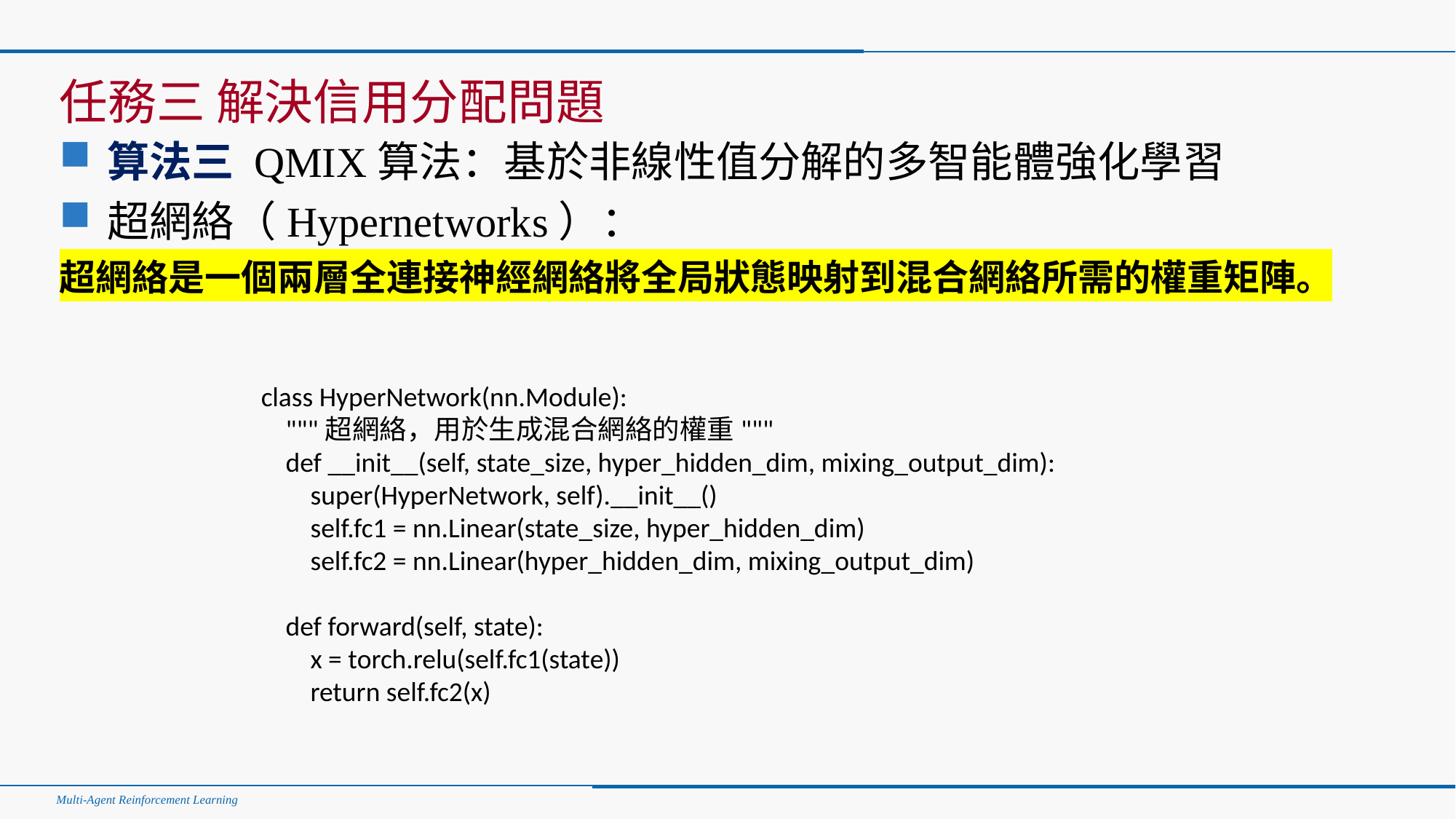

#
任務三 解決信用分配問題
算法三 QMIX算法：基於非線性值分解的多智能體強化學習
超網絡（Hypernetworks）：
超網絡是一個兩層全連接神經網絡將全局狀態映射到混合網絡所需的權重矩陣。

class HyperNetwork(nn.Module):
    """超網絡，用於生成混合網絡的權重"""
    def __init__(self, state_size, hyper_hidden_dim, mixing_output_dim):
        super(HyperNetwork, self).__init__()
        self.fc1 = nn.Linear(state_size, hyper_hidden_dim)
        self.fc2 = nn.Linear(hyper_hidden_dim, mixing_output_dim)

    def forward(self, state):
        x = torch.relu(self.fc1(state))
        return self.fc2(x)
63